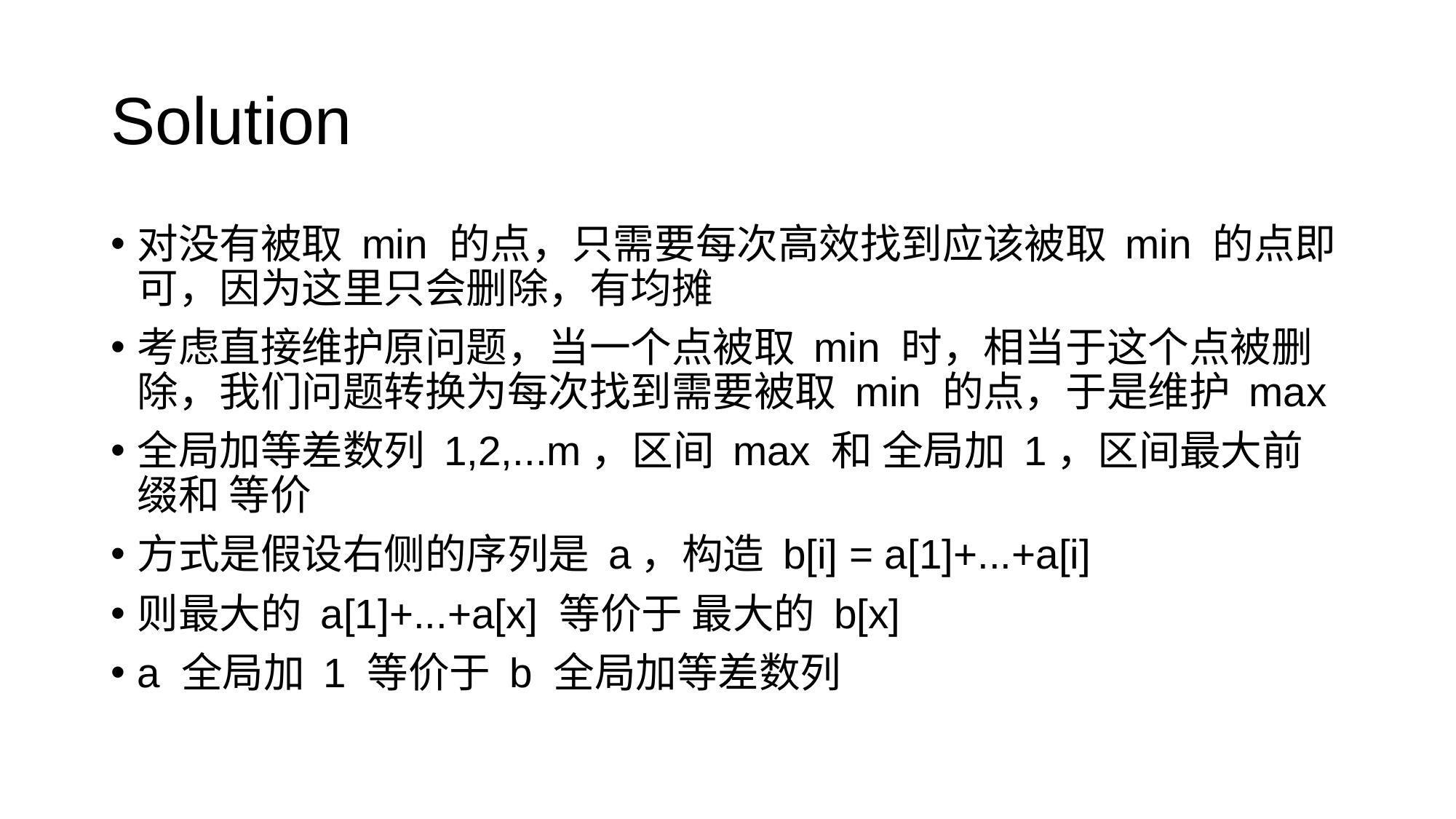

# Solution
对没有被取 min 的点，只需要每次高效找到应该被取 min 的点即可，因为这里只会删除，有均摊
考虑直接维护原问题，当一个点被取 min 时，相当于这个点被删除，我们问题转换为每次找到需要被取 min 的点，于是维护 max
全局加等差数列 1,2,...m，区间 max 和 全局加 1，区间最大前缀和 等价
方式是假设右侧的序列是 a，构造 b[i] = a[1]+...+a[i]
则最大的 a[1]+...+a[x] 等价于 最大的 b[x]
a 全局加 1 等价于 b 全局加等差数列